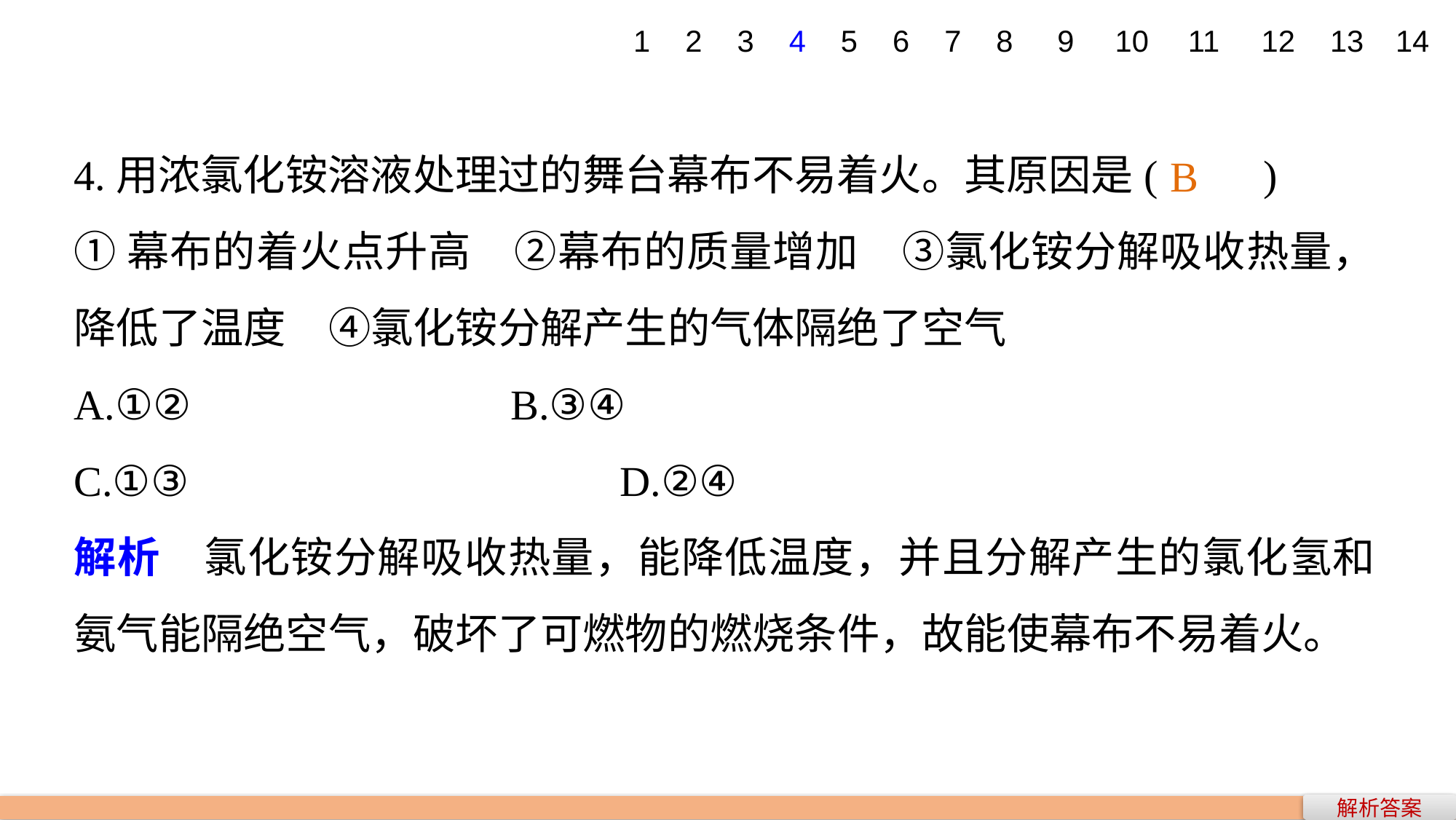

1
2
3
4
5
6
7
8
9
10
11
12
13
14
4.用浓氯化铵溶液处理过的舞台幕布不易着火。其原因是(　　)
①幕布的着火点升高　②幕布的质量增加　③氯化铵分解吸收热量，降低了温度　④氯化铵分解产生的气体隔绝了空气
A.①②  			B.③④
C.①③  				D.②④
解析　氯化铵分解吸收热量，能降低温度，并且分解产生的氯化氢和氨气能隔绝空气，破坏了可燃物的燃烧条件，故能使幕布不易着火。
B
解析答案